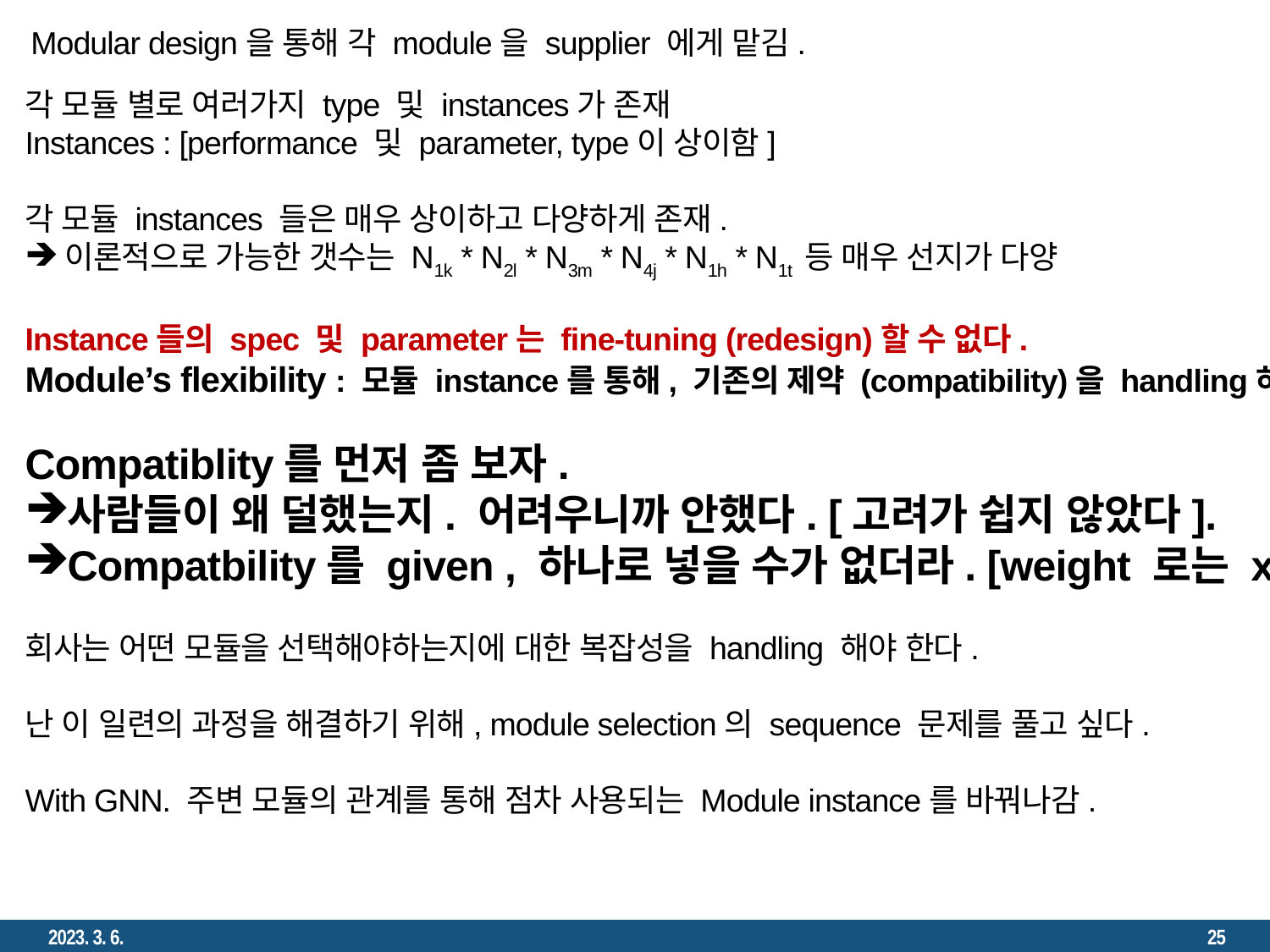

Modular design을 통해 각 module을 supplier 에게 맡김.
각 모듈 별로 여러가지 type 및 instances가 존재
Instances : [performance 및 parameter, type이 상이함]

각 모듈 instances 들은 매우 상이하고 다양하게 존재.
이론적으로 가능한 갯수는 N1k * N2l * N3m * N4j * N1h * N1t 등 매우 선지가 다양

Instance들의 spec 및 parameter는 fine-tuning (redesign)할 수 없다.
Module’s flexibility : 모듈 instance를 통해, 기존의 제약 (compatibility)을 handling하기 쉬움.

Compatiblity를 먼저 좀 보자.
사람들이 왜 덜했는지. 어려우니까 안했다. [고려가 쉽지 않았다].
Compatbility를 given , 하나로 넣을 수가 없더라. [weight 로는 x]

회사는 어떤 모듈을 선택해야하는지에 대한 복잡성을 handling 해야 한다.

난 이 일련의 과정을 해결하기 위해, module selection의 sequence 문제를 풀고 싶다.

With GNN. 주변 모듈의 관계를 통해 점차 사용되는 Module instance를 바꿔나감.
2023. 3. 6.
25